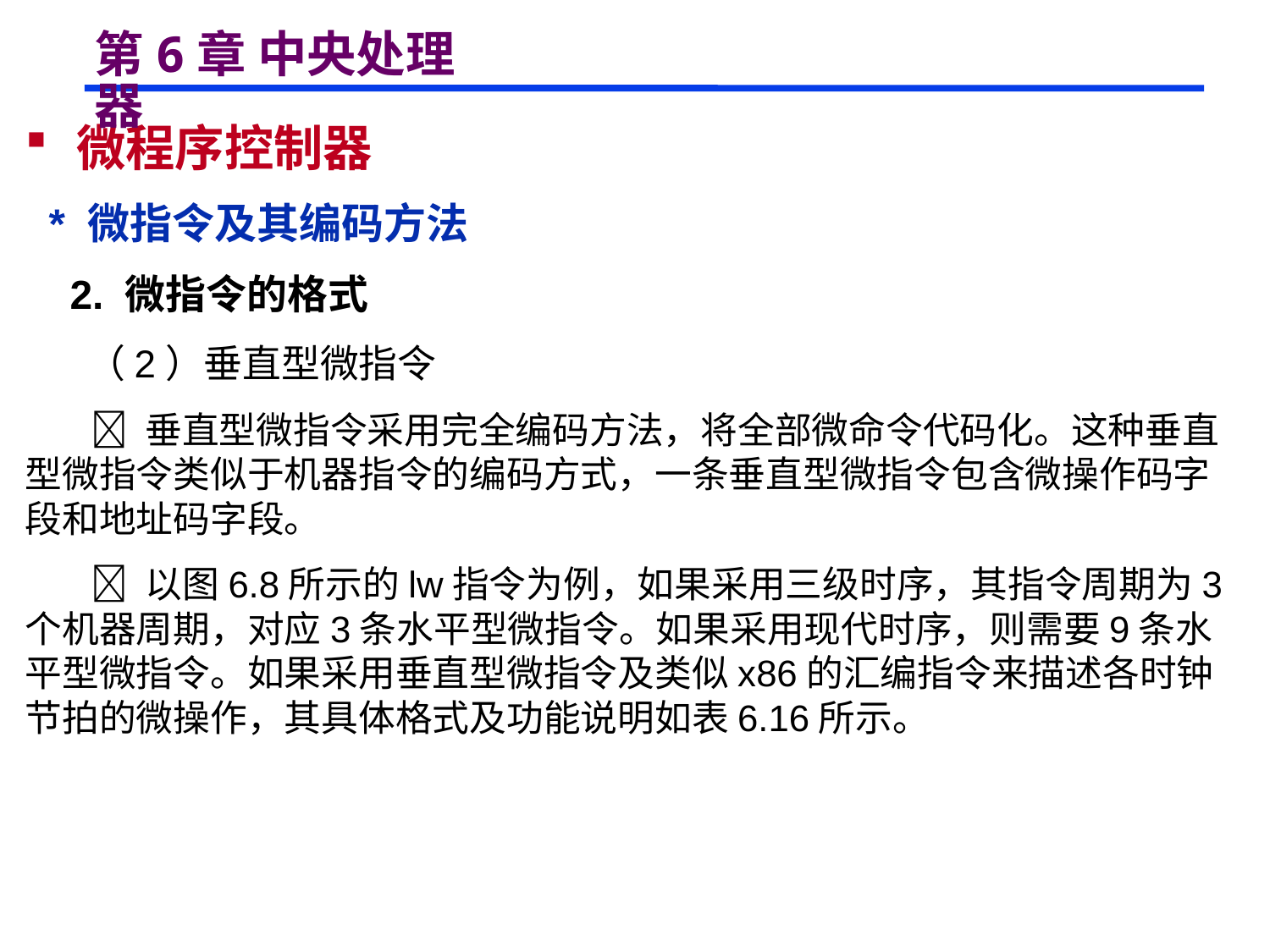

# 第6章 中央处理器
 微程序控制器
  * 微指令及其编码方法
    2. 微指令的格式
      （2）垂直型微指令
        ♦ 垂直型微指令采用完全编码方法，将全部微命令代码化。这种垂直型微指令类似于机器指令的编码方式，一条垂直型微指令包含微操作码字段和地址码字段。
        ♦ 以图6.8所示的lw指令为例，如果采用三级时序，其指令周期为3个机器周期，对应3条水平型微指令。如果采用现代时序，则需要9条水平型微指令。如果采用垂直型微指令及类似x86的汇编指令来描述各时钟节拍的微操作，其具体格式及功能说明如表6.16所示。